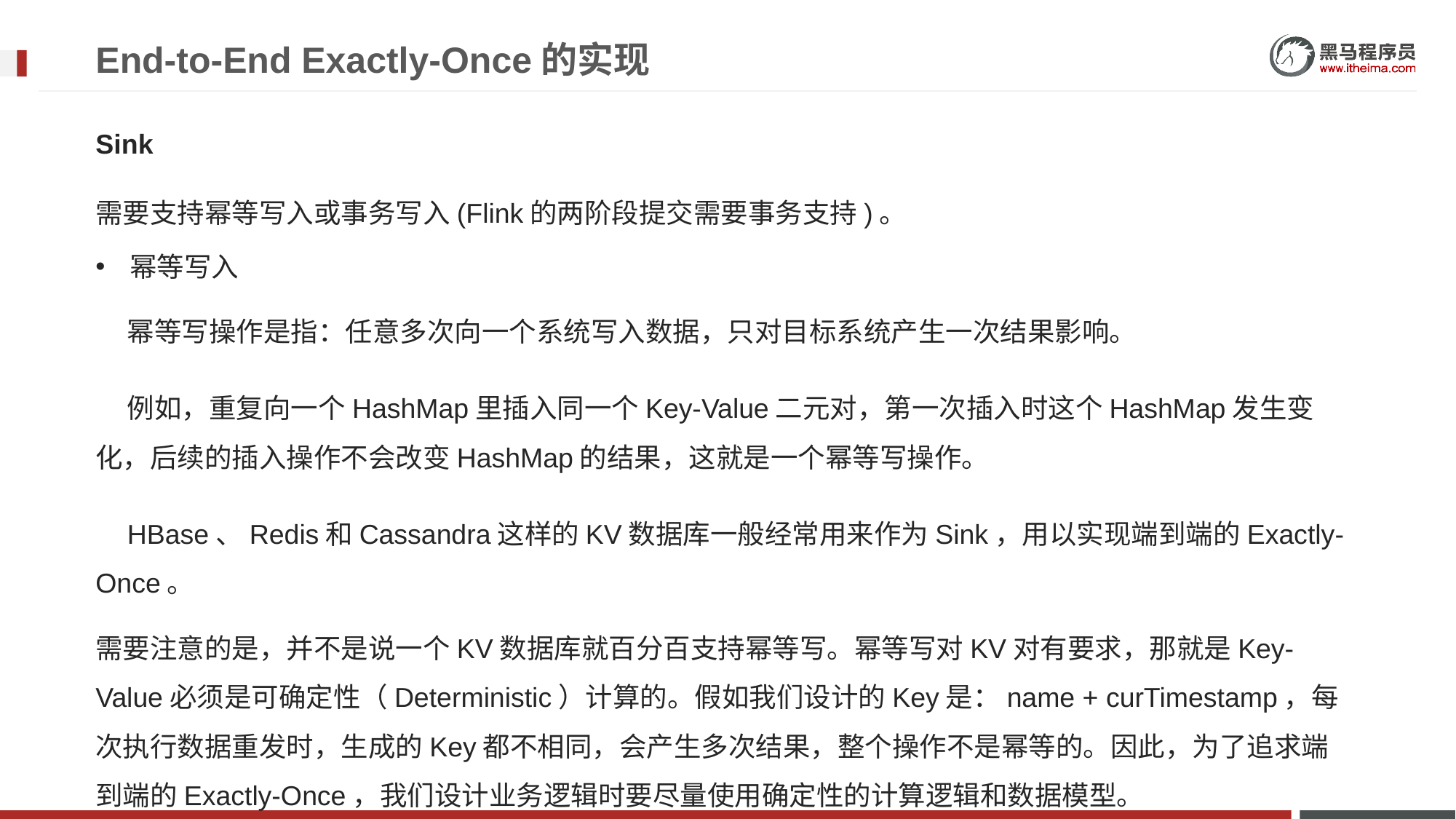

# End-to-End Exactly-Once的实现
Sink
需要支持幂等写入或事务写入(Flink的两阶段提交需要事务支持)。
幂等写入
幂等写操作是指：任意多次向一个系统写入数据，只对目标系统产生一次结果影响。
例如，重复向一个HashMap里插入同一个Key-Value二元对，第一次插入时这个HashMap发生变化，后续的插入操作不会改变HashMap的结果，这就是一个幂等写操作。
HBase、Redis和Cassandra这样的KV数据库一般经常用来作为Sink，用以实现端到端的Exactly-Once。
需要注意的是，并不是说一个KV数据库就百分百支持幂等写。幂等写对KV对有要求，那就是Key-Value必须是可确定性（Deterministic）计算的。假如我们设计的Key是：name + curTimestamp，每次执行数据重发时，生成的Key都不相同，会产生多次结果，整个操作不是幂等的。因此，为了追求端到端的Exactly-Once，我们设计业务逻辑时要尽量使用确定性的计算逻辑和数据模型。